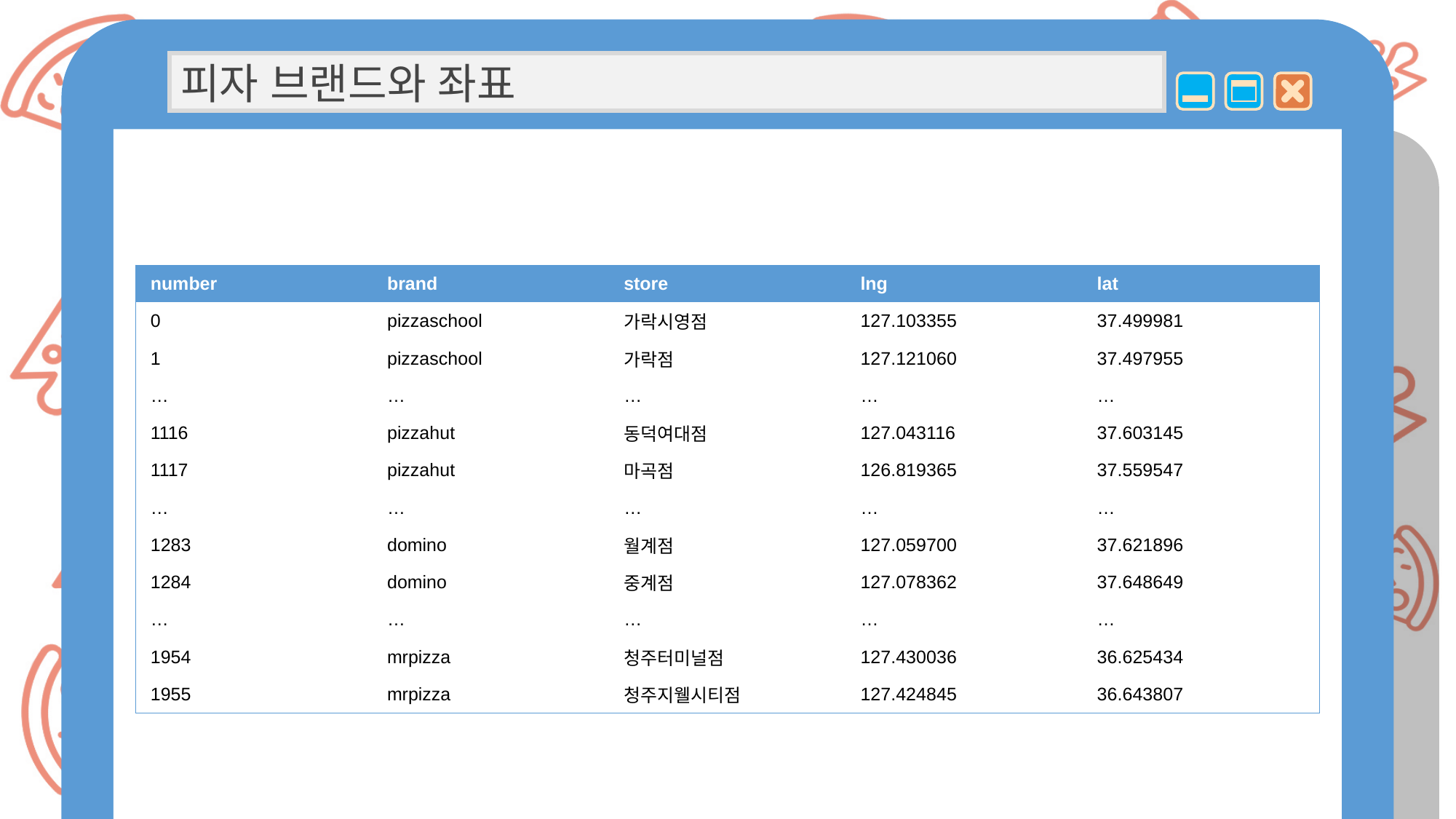

피자 브랜드와 좌표

| number | brand | store | lng | lat |
| --- | --- | --- | --- | --- |
| 0 | pizzaschool | 가락시영점 | 127.103355 | 37.499981 |
| 1 | pizzaschool | 가락점 | 127.121060 | 37.497955 |
| … | … | … | … | … |
| 1116 | pizzahut | 동덕여대점 | 127.043116 | 37.603145 |
| 1117 | pizzahut | 마곡점 | 126.819365 | 37.559547 |
| … | … | … | … | … |
| 1283 | domino | 월계점 | 127.059700 | 37.621896 |
| 1284 | domino | 중계점 | 127.078362 | 37.648649 |
| … | … | … | … | … |
| 1954 | mrpizza | 청주터미널점 | 127.430036 | 36.625434 |
| 1955 | mrpizza | 청주지웰시티점 | 127.424845 | 36.643807 |